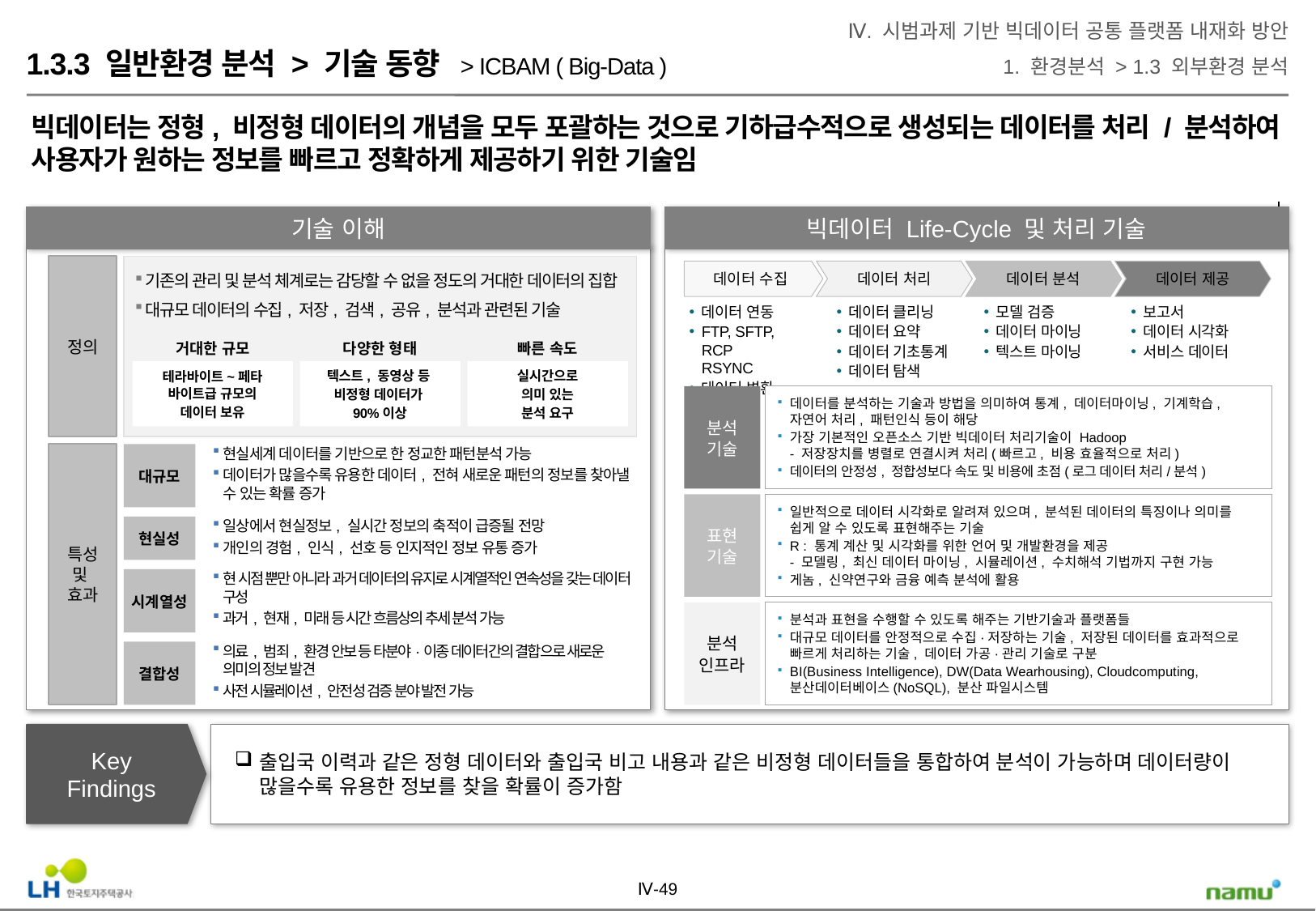

Ⅳ. 시범과제 기반 빅데이터 공통 플랫폼 내재화 방안
1. 환경분석 > 1.3 외부환경 분석
1.3.3 일반환경 분석 > 기술 동향  > ICBAM ( Big-Data )
빅데이터는 정형, 비정형 데이터의 개념을 모두 포괄하는 것으로 기하급수적으로 생성되는 데이터를 처리 / 분석하여 사용자가 원하는 정보를 빠르고 정확하게 제공하기 위한 기술임
기술 이해
빅데이터 Life-Cycle 및 처리 기술

정의
기존의 관리 및 분석 체계로는 감당할 수 없을 정도의 거대한 데이터의 집합
대규모 데이터의 수집, 저장, 검색, 공유, 분석과 관련된 기술
데이터 수집
데이터 처리
데이터 분석
데이터 제공
데이터 연동
FTP, SFTP, RCP
RSYNC
데이터 변환
데이터 클리닝
데이터 요약
데이터 기초통계
데이터 탐색
모델 검증
데이터 마이닝
텍스트 마이닝
보고서
데이터 시각화
서비스 데이터
거대한 규모
다양한 형태
빠른 속도
테라바이트~페타
바이트급 규모의
데이터 보유
텍스트, 동영상 등
비정형 데이터가
90%이상
실시간으로
의미 있는
분석 요구
분석
기술
데이터를 분석하는 기술과 방법을 의미하여 통계, 데이터마이닝, 기계학습, 자연어 처리, 패턴인식 등이 해당
가장 기본적인 오픈소스 기반 빅데이터 처리기술이 Hadoop
- 저장장치를 병렬로 연결시켜 처리(빠르고, 비용 효율적으로 처리)
데이터의 안정성, 정합성보다 속도 및 비용에 초점(로그 데이터 처리/분석)
특성 및
효과
현실세계 데이터를 기반으로 한 정교한 패턴분석 가능
데이터가 많을수록 유용한 데이터, 전혀 새로운 패턴의 정보를 찾아낼 수 있는 확률 증가
대규모
표현
기술
일반적으로 데이터 시각화로 알려져 있으며, 분석된 데이터의 특징이나 의미를 쉽게 알 수 있도록 표현해주는 기술
R : 통계 계산 및 시각화를 위한 언어 및 개발환경을 제공
- 모델링, 최신 데이터 마이닝, 시뮬레이션, 수치해석 기법까지 구현 가능
게놈, 신약연구와 금융 예측 분석에 활용
현실성
일상에서 현실정보, 실시간 정보의 축적이 급증될 전망
개인의 경험, 인식, 선호 등 인지적인 정보 유통 증가
시계열성
현 시점 뿐만 아니라 과거 데이터의 유지로 시계열적인 연속성을 갖는 데이터 구성
과거, 현재, 미래 등 시간 흐름상의 추세 분석 가능
분석과 표현을 수행할 수 있도록 해주는 기반기술과 플랫폼들
대규모 데이터를 안정적으로 수집·저장하는 기술, 저장된 데이터를 효과적으로 빠르게 처리하는 기술, 데이터 가공·관리 기술로 구분
BI(Business Intelligence), DW(Data Wearhousing), Cloudcomputing, 분산데이터베이스(NoSQL), 분산 파일시스템
분석
인프라
결합성
의료, 범죄, 환경 안보 등 타분야·이종 데이터간의 결합으로 새로운 의미의 정보 발견
사전 시뮬레이션, 안전성 검증 분야 발전 가능
Key
Findings
출입국 이력과 같은 정형 데이터와 출입국 비고 내용과 같은 비정형 데이터들을 통합하여 분석이 가능하며 데이터량이 많을수록 유용한 정보를 찾을 확률이 증가함